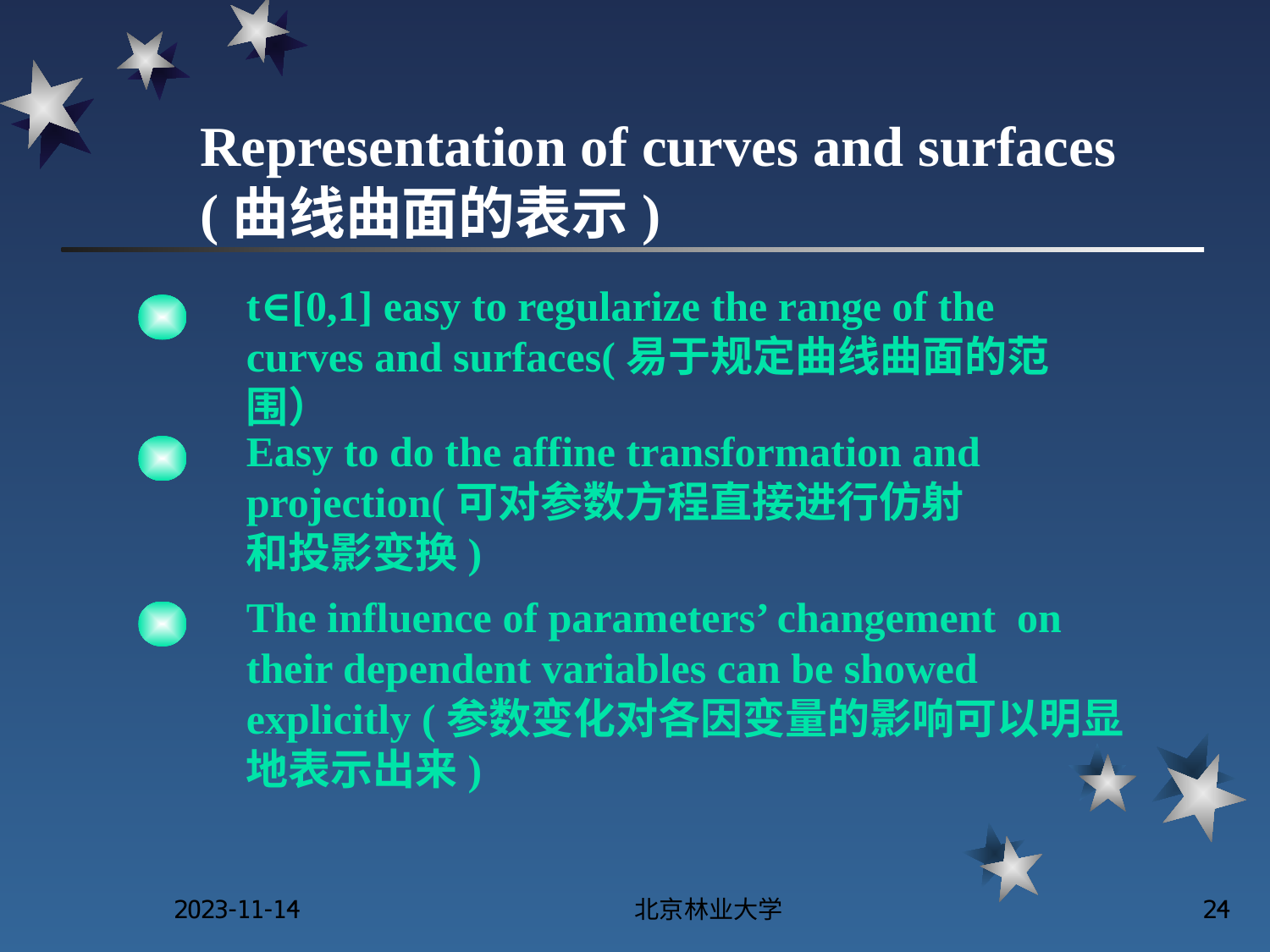

# Representation of curves and surfaces (曲线曲面的表示)
t∈[0,1] easy to regularize the range of the curves and surfaces(易于规定曲线曲面的范围）

Easy to do the affine transformation and projection(可对参数方程直接进行仿射和投影变换)

The influence of parameters’ changement  on their dependent variables can be showed explicitly (参数变化对各因变量的影响可以明显地表示出来)

2023-11-14
北京林业大学
24